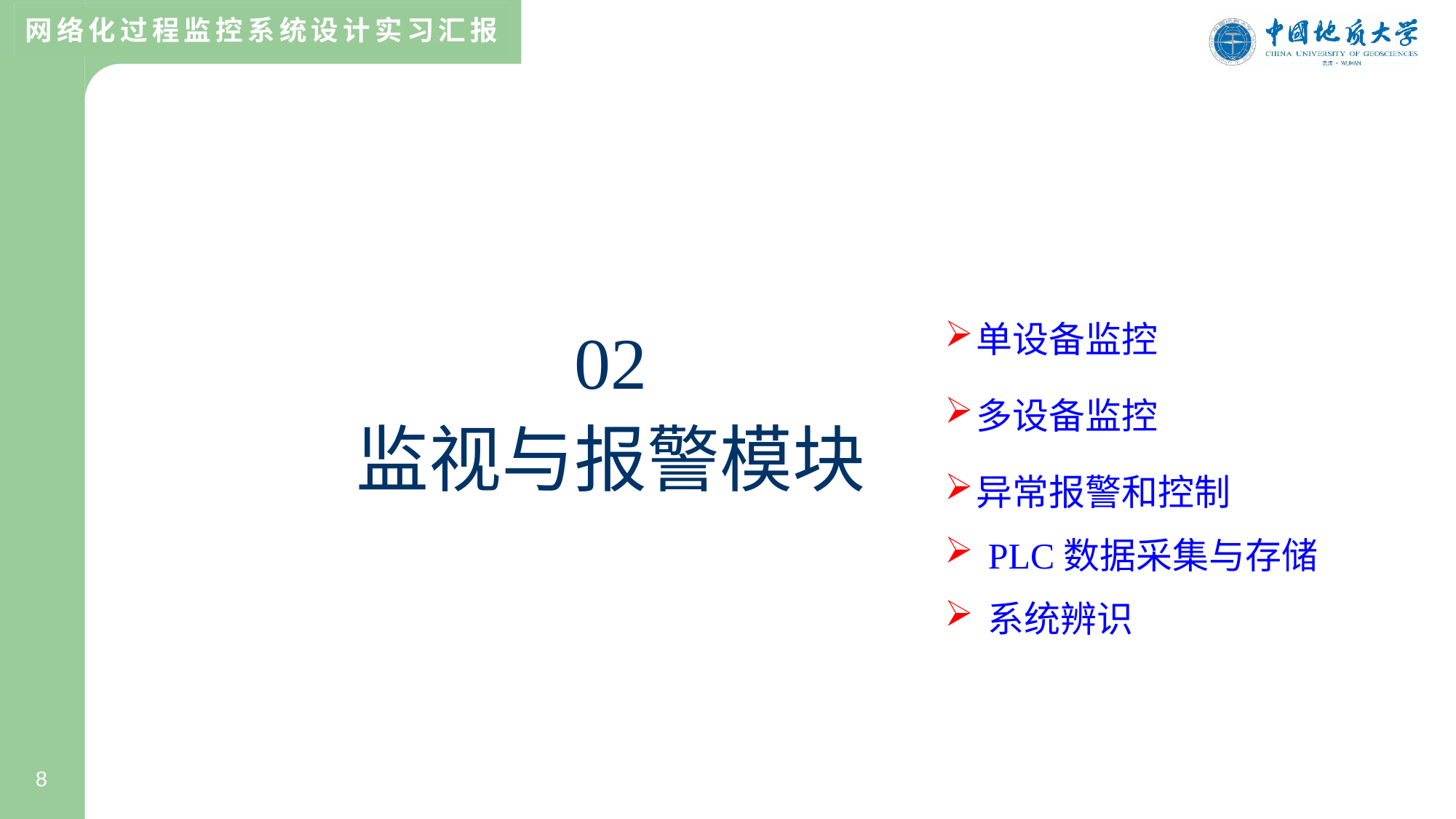

单设备监控
多设备监控
异常报警和控制
PLC数据采集与存储
系统辨识
02
监视与报警模块
8